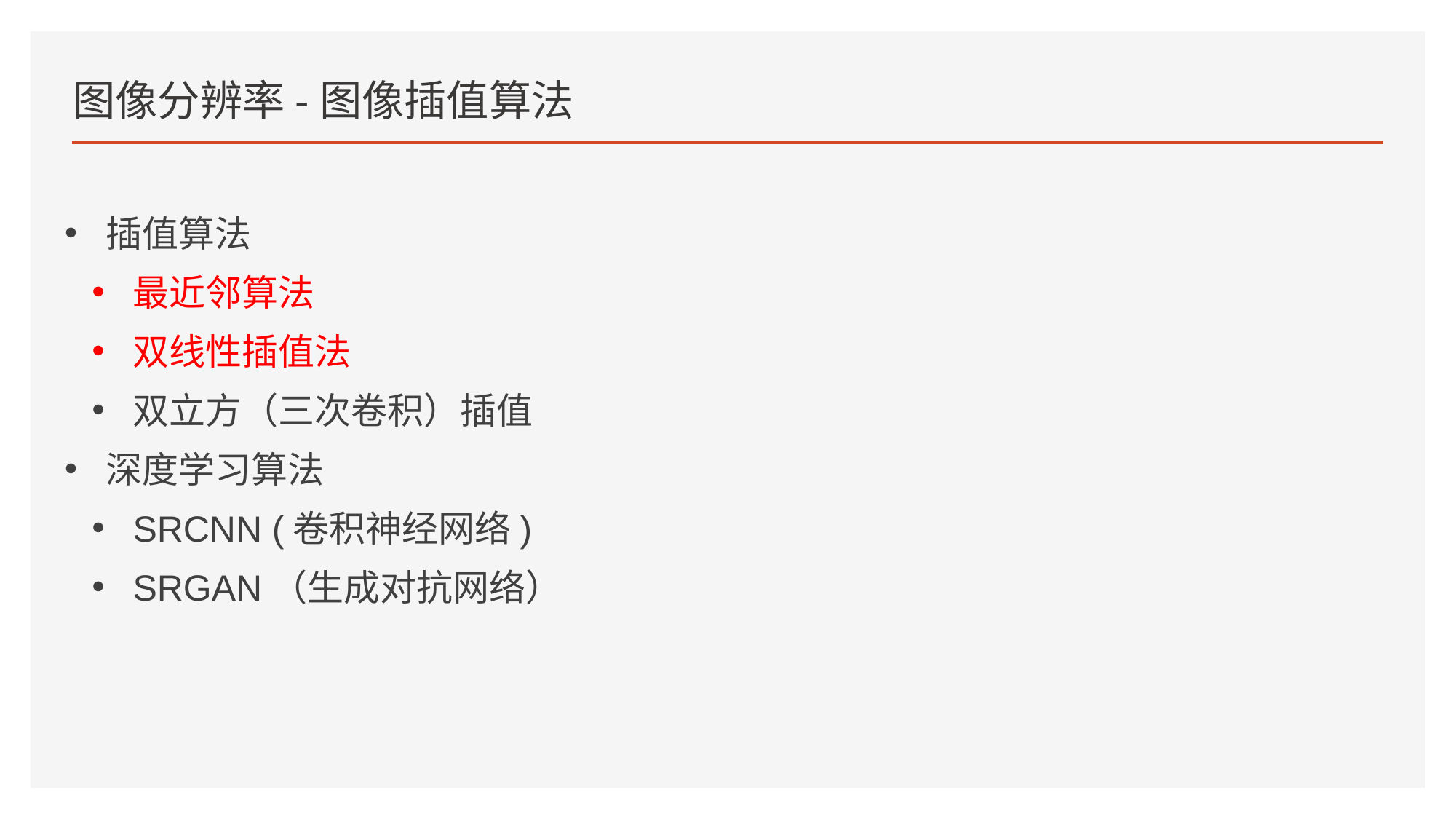

# 图像分辨率-图像插值算法
插值算法
最近邻算法
双线性插值法
双立方（三次卷积）插值
深度学习算法
SRCNN (卷积神经网络)
SRGAN（生成对抗网络）